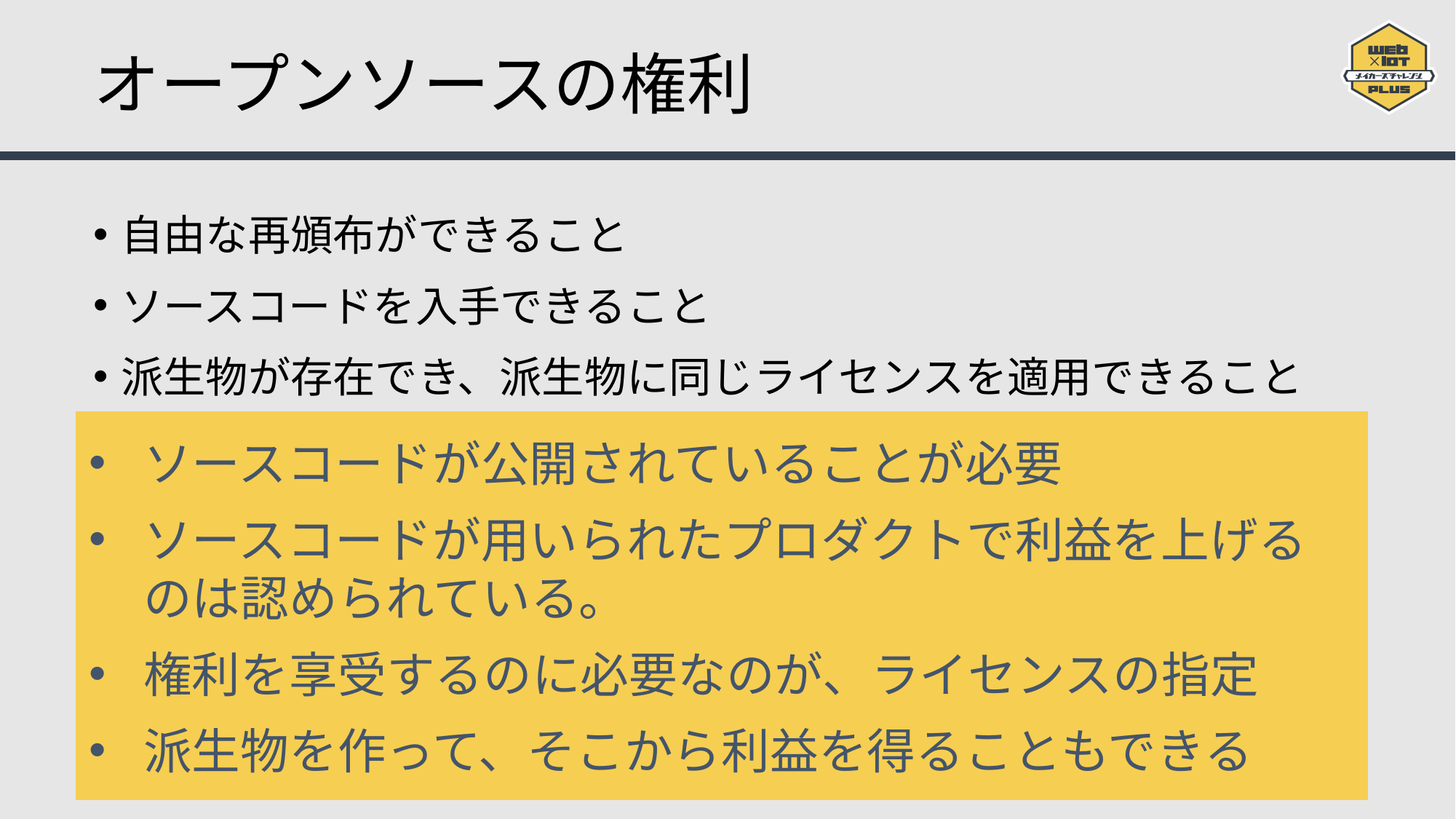

# オープンソースの権利
自由な再頒布ができること
ソースコードを入手できること
派生物が存在でき、派生物に同じライセンスを適用できること
ソースコードが公開されていることが必要
ソースコードが用いられたプロダクトで利益を上げるのは認められている。
権利を享受するのに必要なのが、ライセンスの指定
派生物を作って、そこから利益を得ることもできる